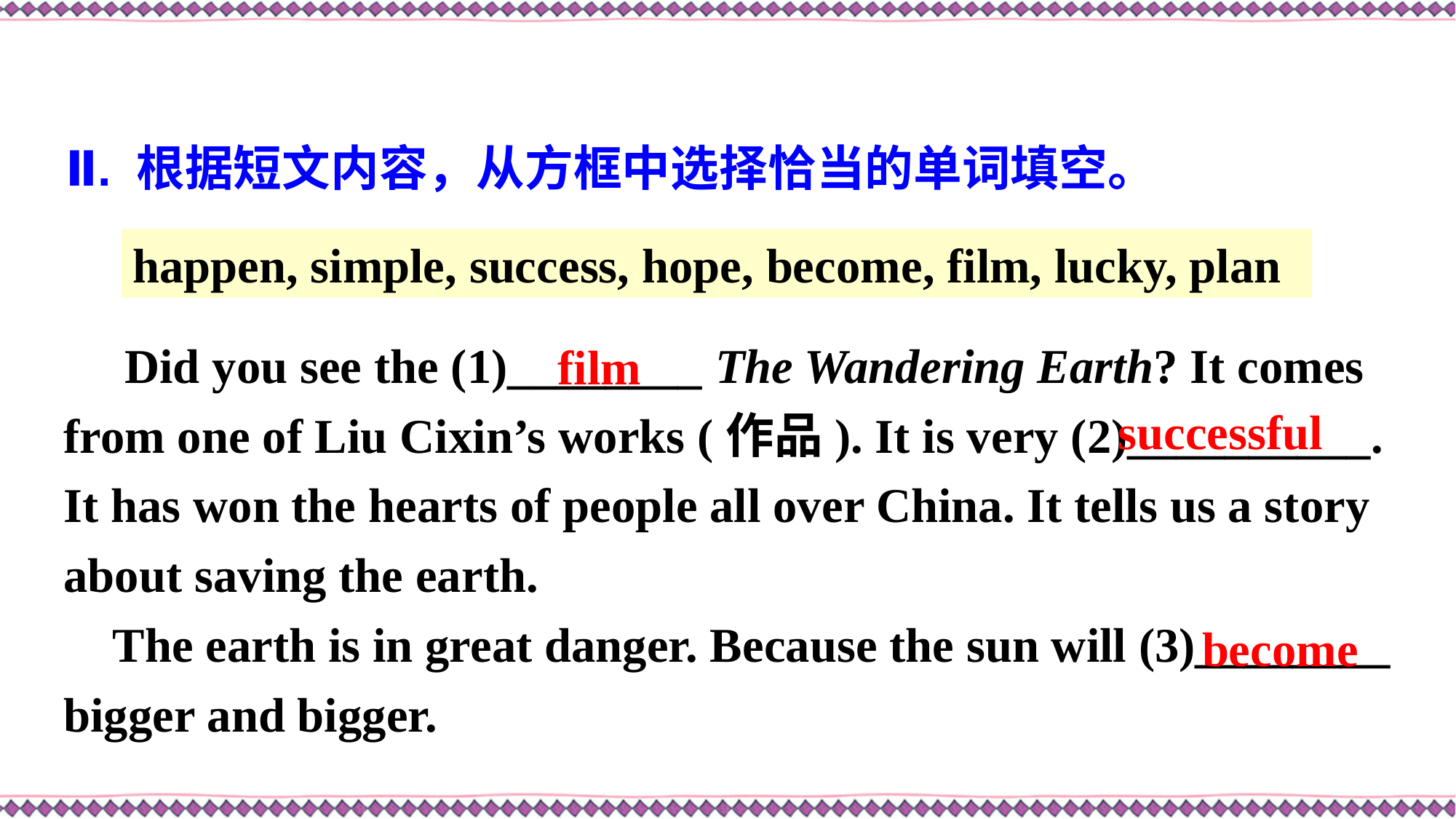

Ⅱ. 根据短文内容，从方框中选择恰当的单词填空。
happen, simple, success, hope, become, film, lucky, plan
     Did you see the (1)________ The Wandering Earth? It comes from one of Liu Cixin’s works (作品). It is very (2)__________. It has won the hearts of people all over China. It tells us a story about saving the earth.
    The earth is in great danger. Because the sun will (3)________ bigger and bigger.
film
successful
become